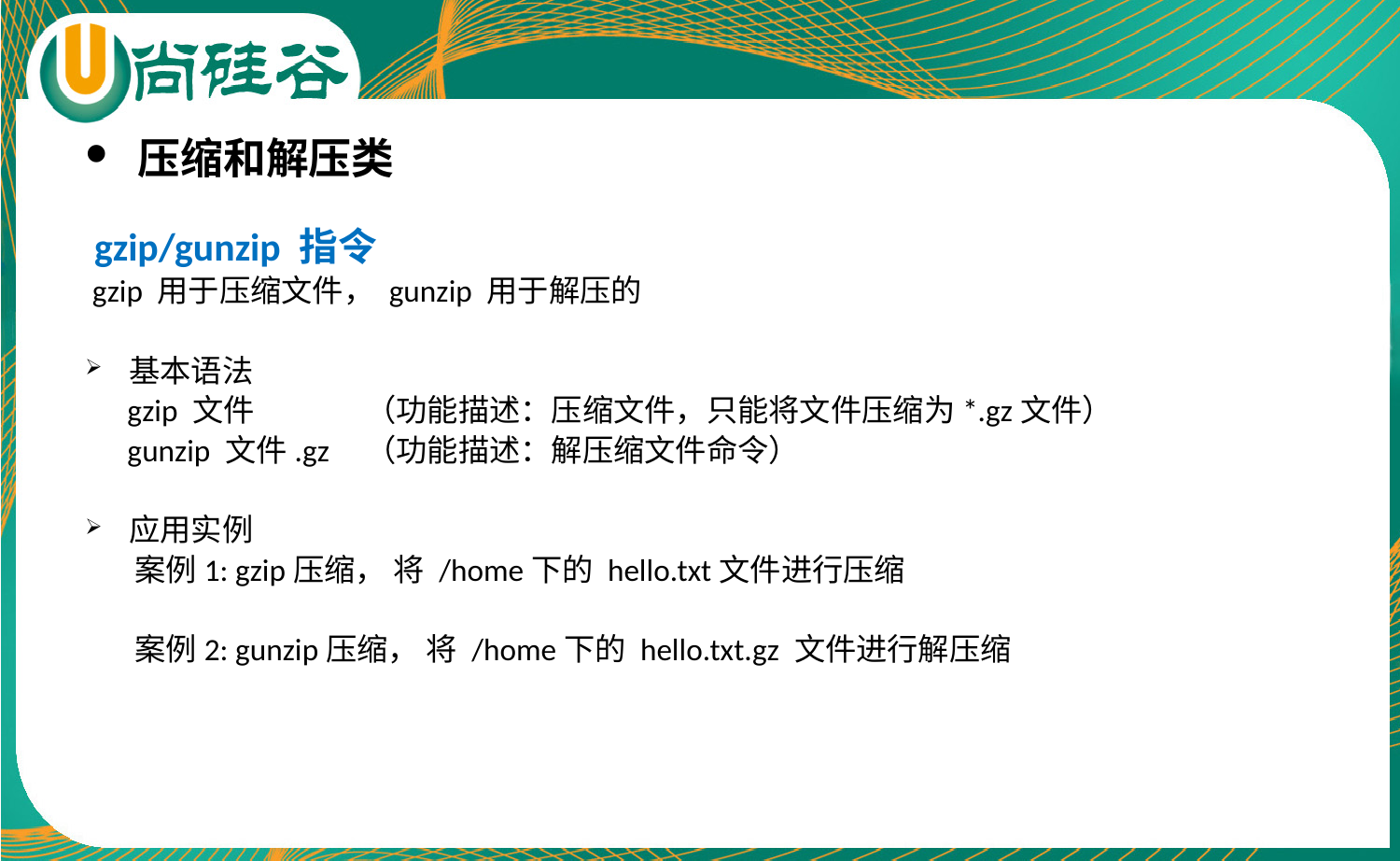

压缩和解压类
 gzip/gunzip 指令
 gzip 用于压缩文件， gunzip 用于解压的

基本语法
      gzip 文件 	（功能描述：压缩文件，只能将文件压缩为*.gz文件）
      gunzip 文件.gz	（功能描述：解压缩文件命令）

应用实例
      案例1: gzip压缩， 将 /home下的 hello.txt文件进行压缩

      案例2: gunzip压缩， 将 /home下的 hello.txt.gz 文件进行解压缩